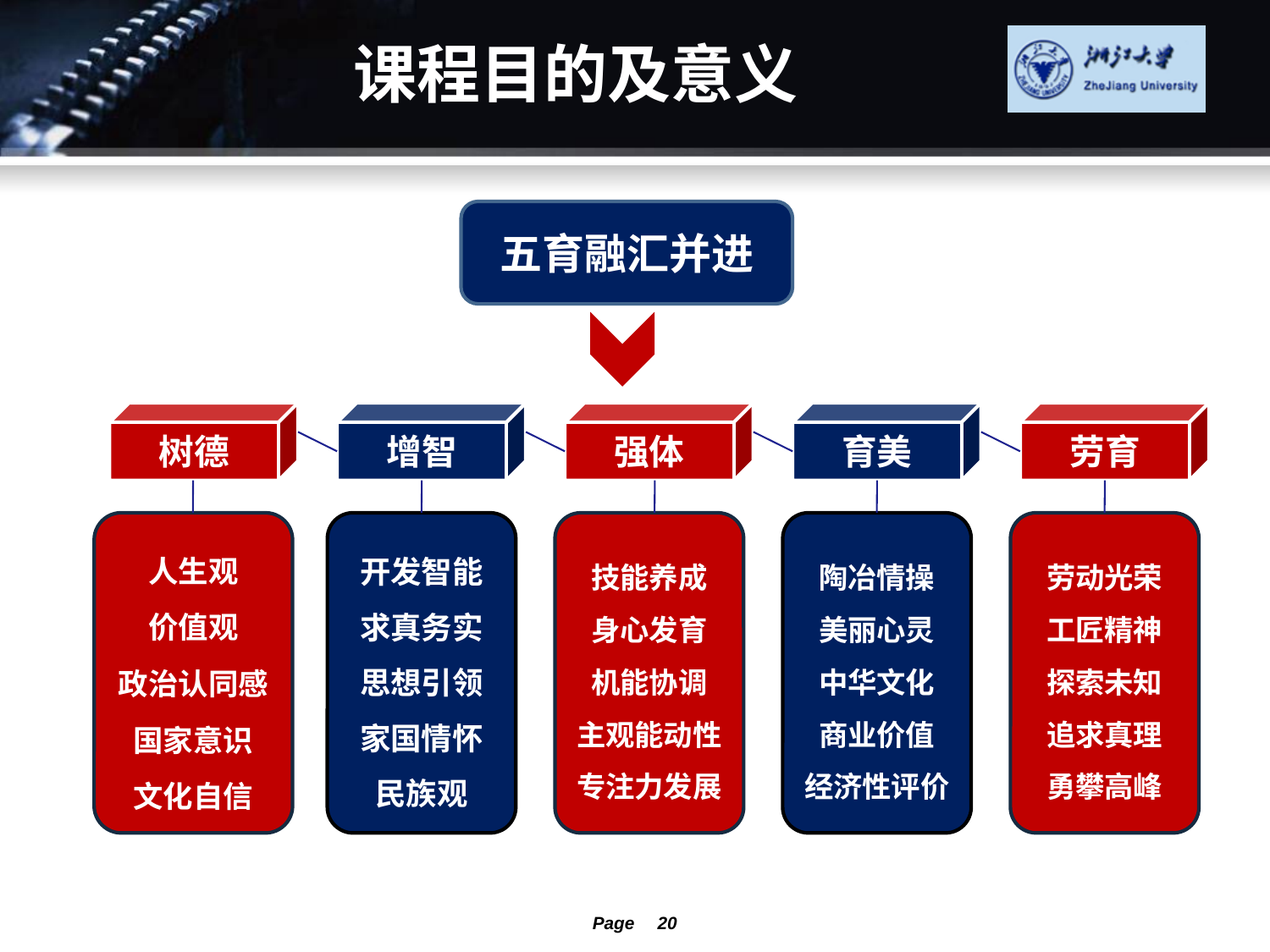

# 课程目的及意义
五育融汇并进

树德
增智
强体
育美
劳育
人生观
价值观
政治认同感
国家意识
文化自信
开发智能
求真务实
思想引领
家国情怀
民族观
技能养成
身心发育
机能协调
主观能动性
专注力发展
陶冶情操
美丽心灵
中华文化
商业价值
经济性评价
劳动光荣
工匠精神
探索未知
追求真理
勇攀高峰